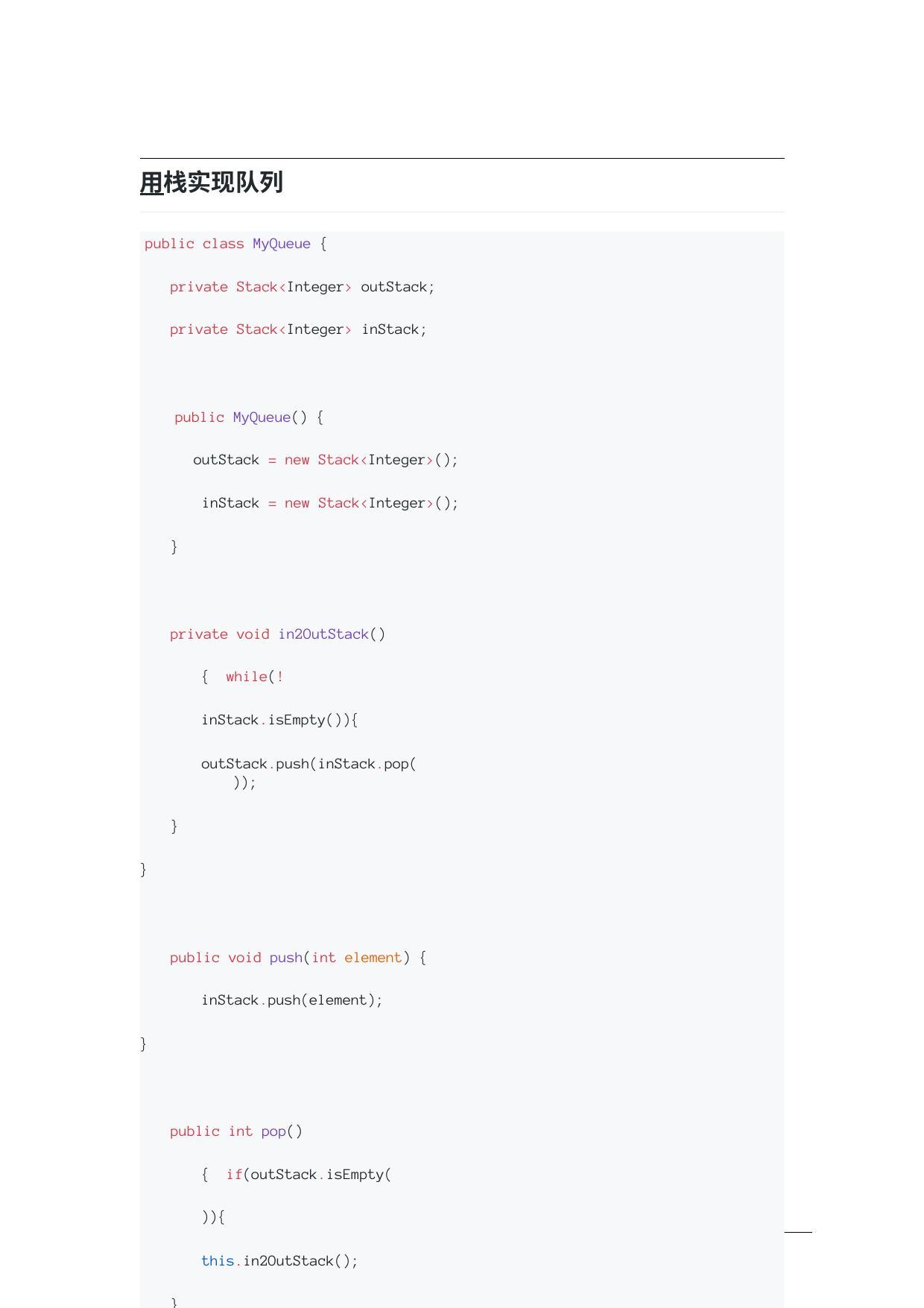

用栈实现队列

public class MyQueue {
private Stack<Integer> outStack;  private Stack<Integer> inStack;

public MyQueue() {
outStack = new Stack<Integer>();  inStack = new Stack<Integer>();

}

private void in2OutStack(){  while(!inStack.isEmpty()){

outStack.push(inStack.pop());

}

}

public void push(int element) {  inStack.push(element);

}

public int pop() {  if(outStack.isEmpty()){

this.in2OutStack();

}